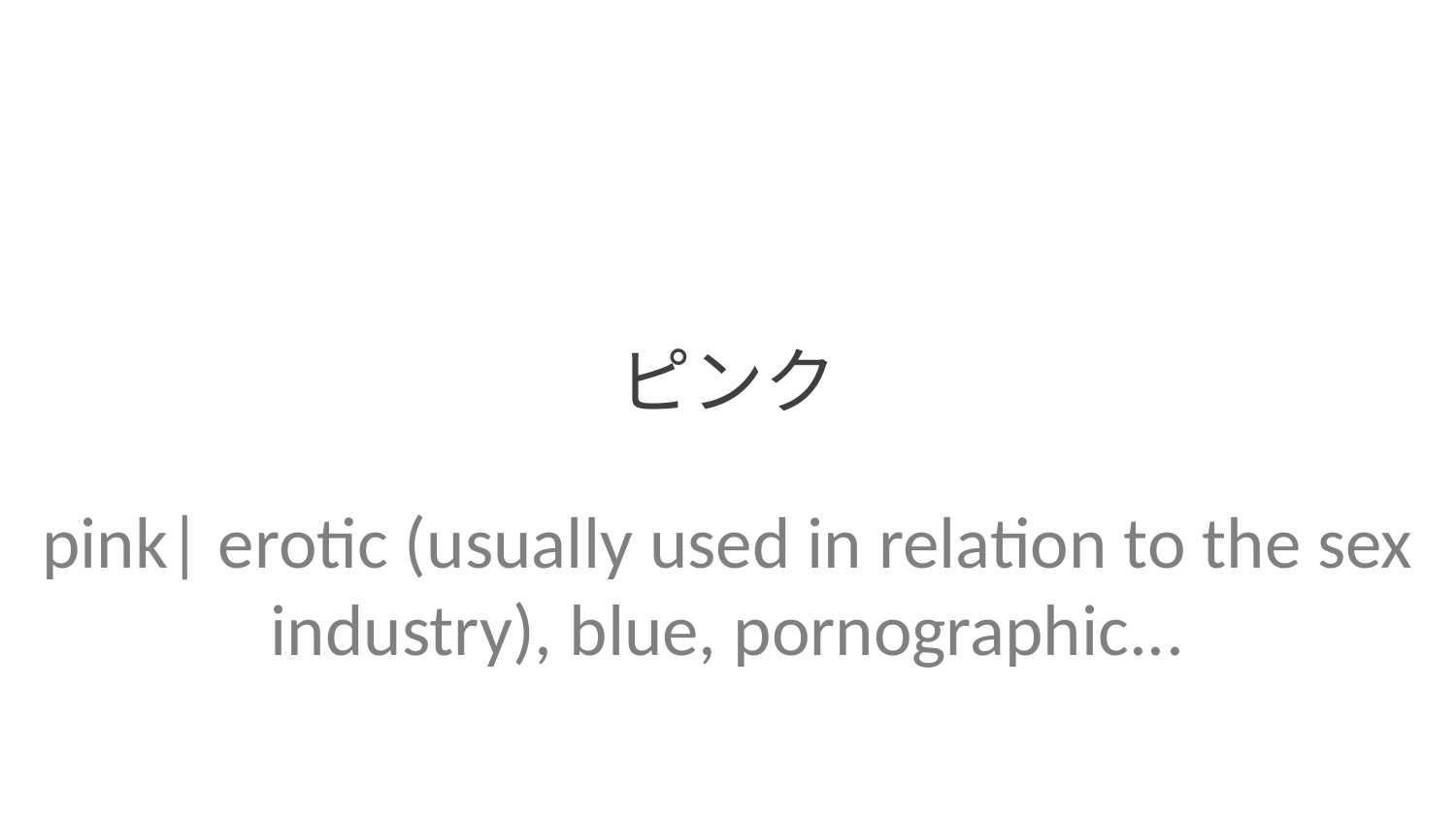

ピンク
pink| erotic (usually used in relation to the sex industry), blue, pornographic...